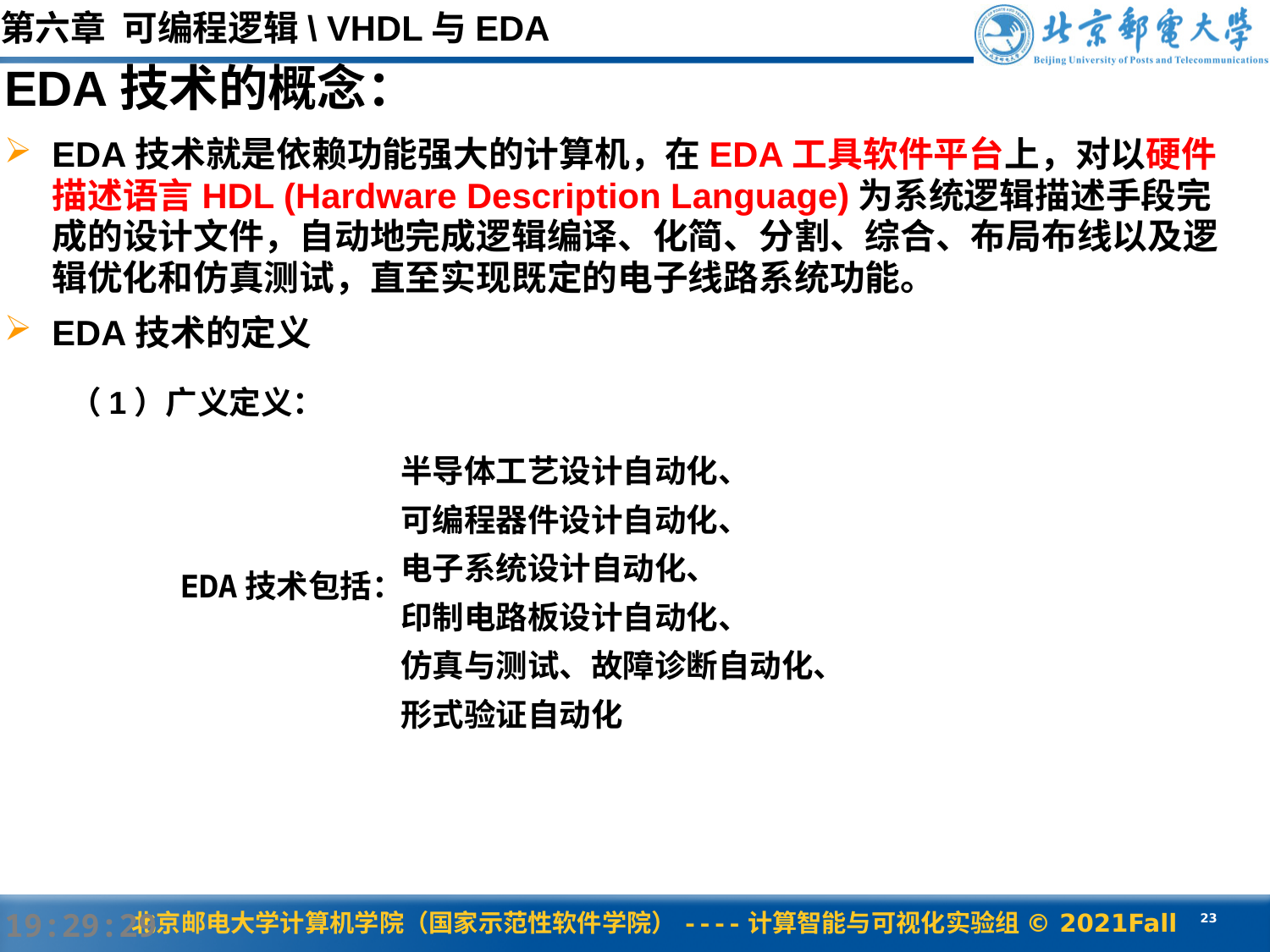

第六章  可编程逻辑\ VHDL与EDA
EDA技术的概念：
EDA技术就是依赖功能强大的计算机，在EDA工具软件平台上，对以硬件描述语言HDL (Hardware Description Language)为系统逻辑描述手段完成的设计文件，自动地完成逻辑编译、化简、分割、综合、布局布线以及逻辑优化和仿真测试，直至实现既定的电子线路系统功能。
EDA技术的定义

（1）广义定义：
半导体工艺设计自动化、
可编程器件设计自动化、
电子系统设计自动化、
印制电路板设计自动化、
仿真与测试、故障诊断自动化、
形式验证自动化
EDA技术包括：